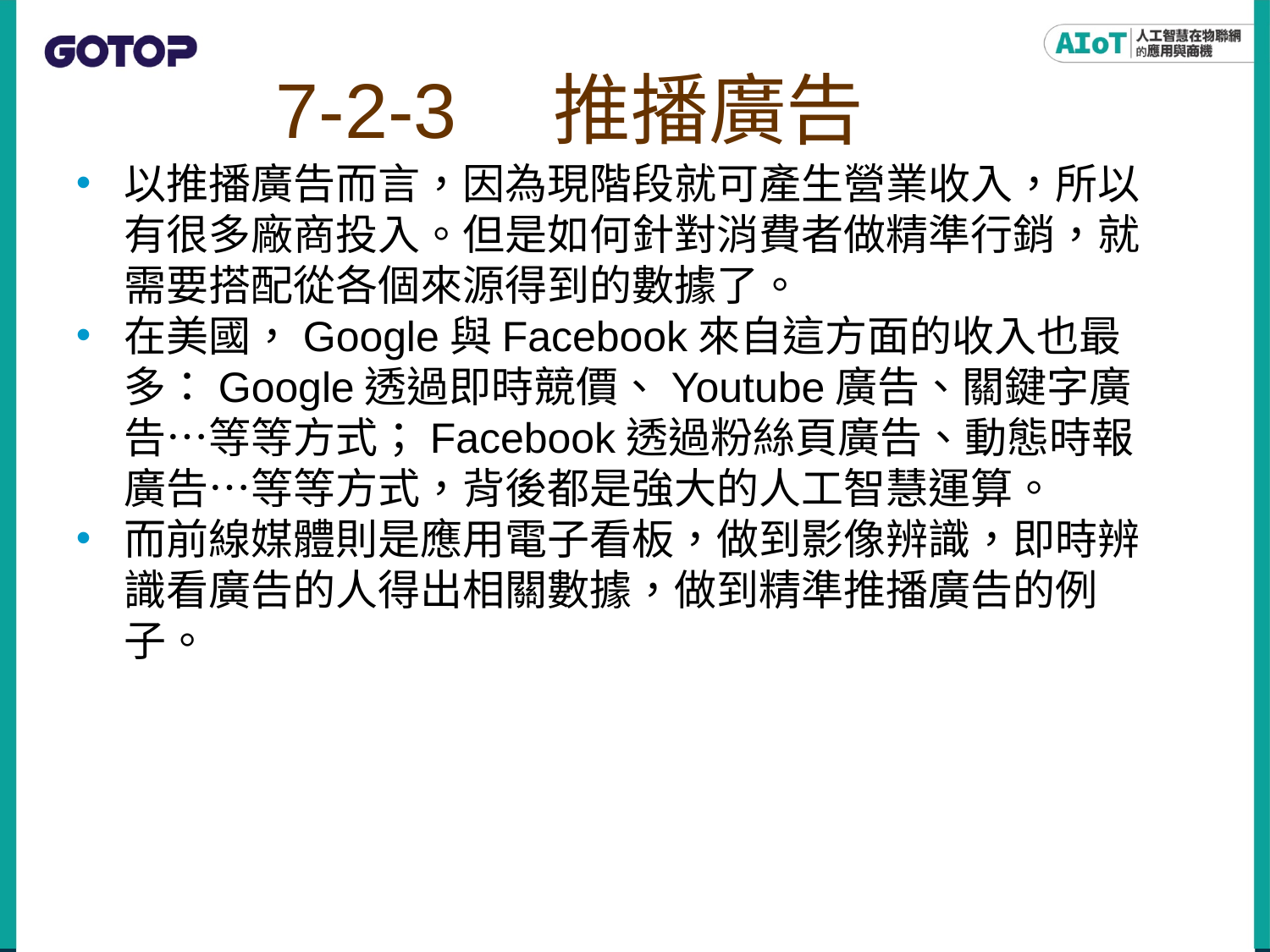

# 7-2-3　推播廣告
以推播廣告而言，因為現階段就可產生營業收入，所以有很多廠商投入。但是如何針對消費者做精準行銷，就需要搭配從各個來源得到的數據了。
在美國，Google與Facebook來自這方面的收入也最多：Google透過即時競價、Youtube廣告、關鍵字廣告…等等方式；Facebook透過粉絲頁廣告、動態時報廣告…等等方式，背後都是強大的人工智慧運算。
而前線媒體則是應用電子看板，做到影像辨識，即時辨識看廣告的人得出相關數據，做到精準推播廣告的例子。